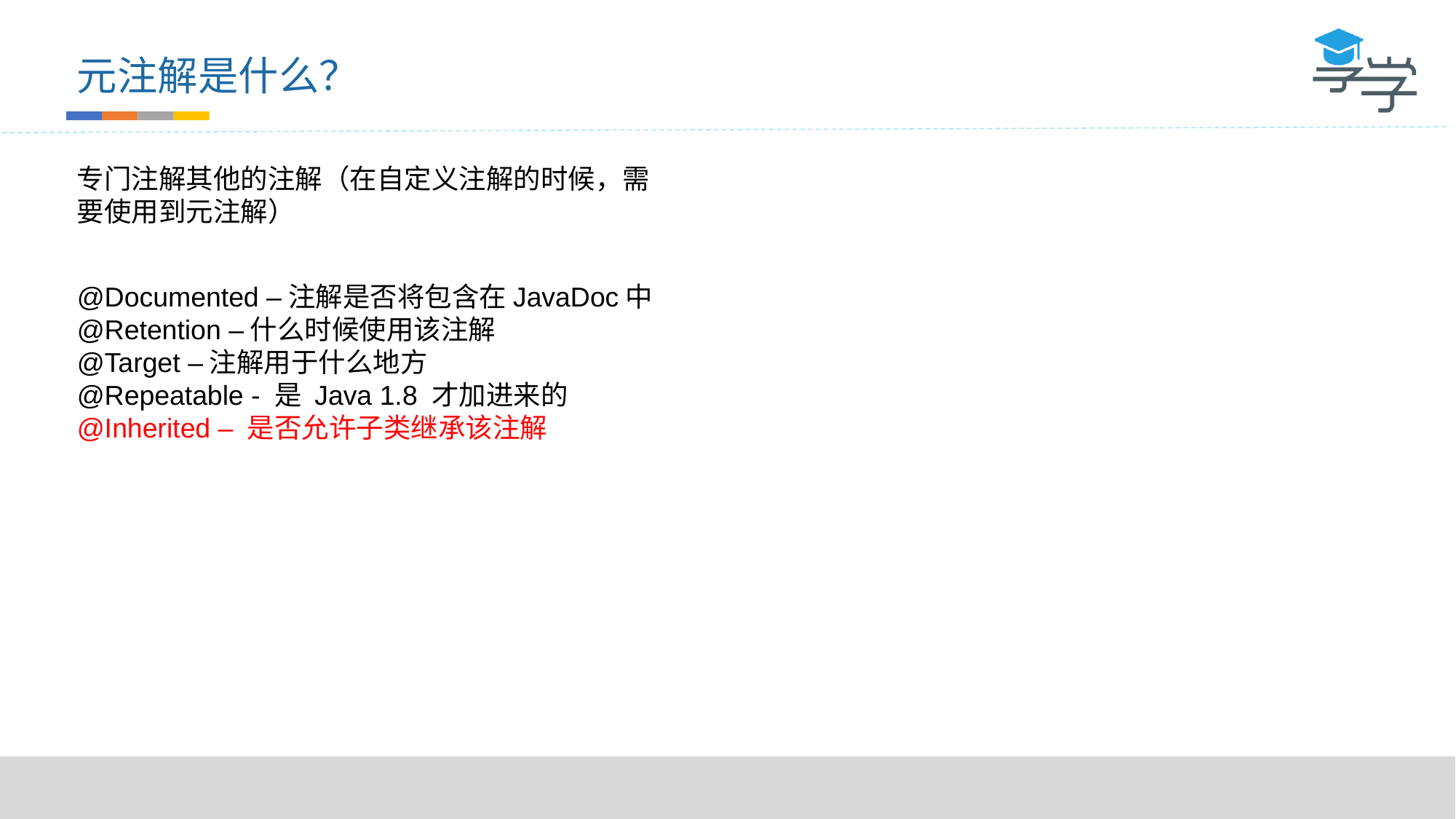

元注解是什么？

专门注解其他的注解（在自定义注解的时候，需要使用到元注解）
@Documented –注解是否将包含在JavaDoc中
@Retention –什么时候使用该注解
@Target –注解用于什么地方
@Repeatable - 是 Java 1.8 才加进来的
@Inherited – 是否允许子类继承该注解